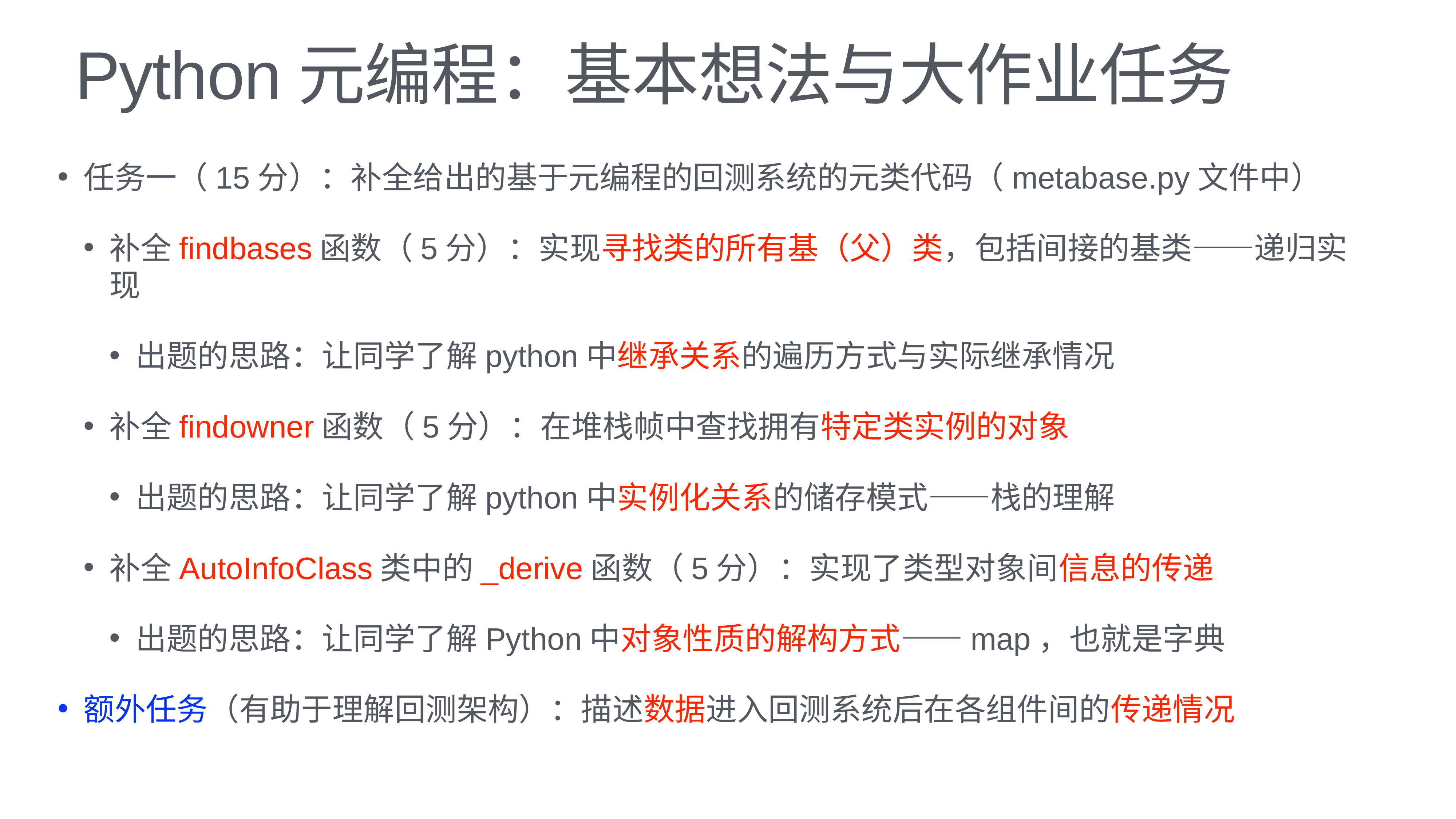

# Python元编程：基本想法与大作业任务
任务一（15分）：补全给出的基于元编程的回测系统的元类代码（metabase.py文件中）
补全findbases函数（5分）：实现寻找类的所有基（父）类，包括间接的基类——递归实现
出题的思路：让同学了解python中继承关系的遍历方式与实际继承情况
补全findowner函数（5分）：在堆栈帧中查找拥有特定类实例的对象
出题的思路：让同学了解python中实例化关系的储存模式——栈的理解
补全AutoInfoClass类中的_derive函数（5分）：实现了类型对象间信息的传递
出题的思路：让同学了解Python中对象性质的解构方式——map，也就是字典
额外任务（有助于理解回测架构）：描述数据进入回测系统后在各组件间的传递情况